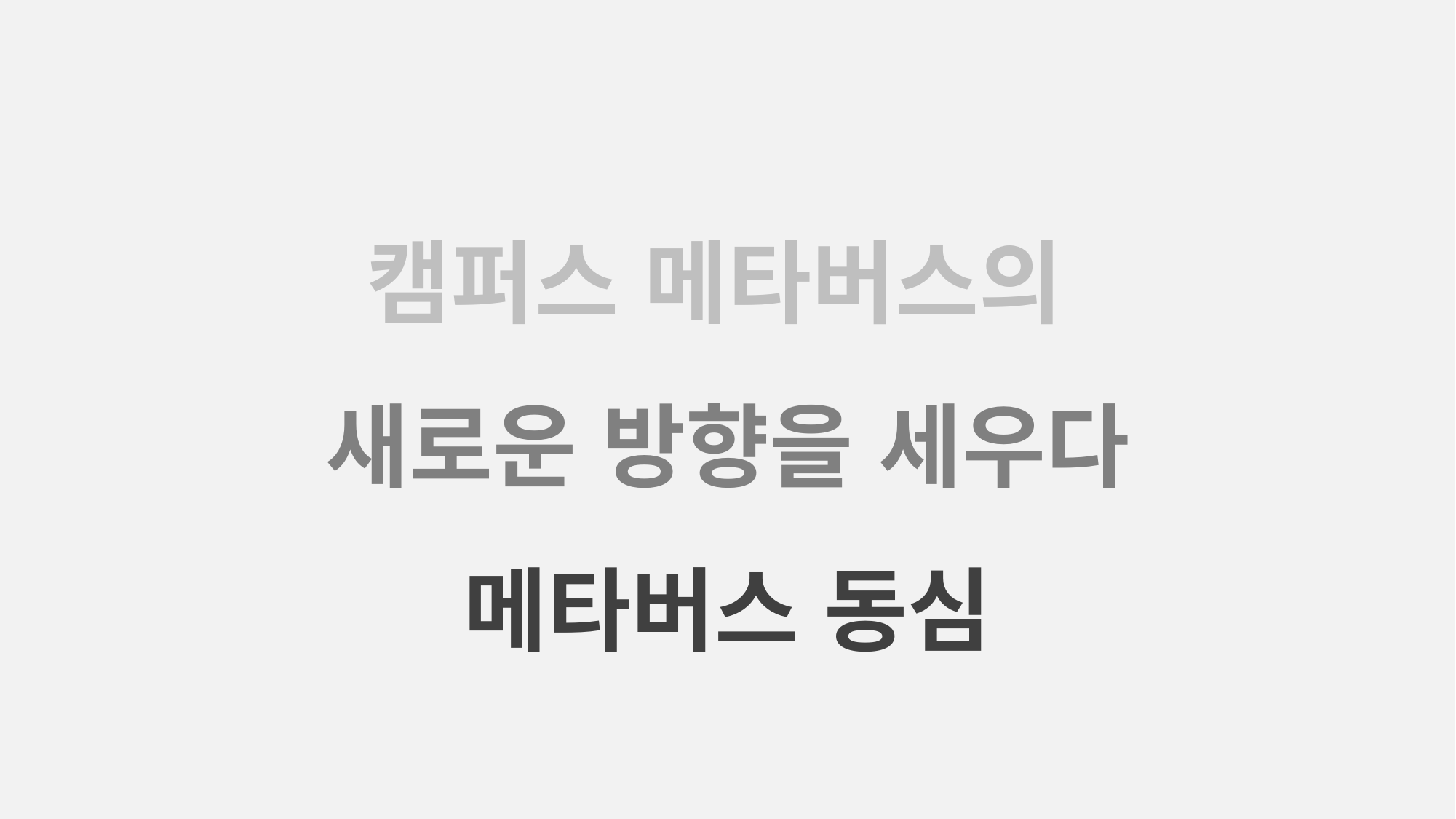

캠퍼스 메타버스의
새로운 방향을 세우다
메타버스 동심